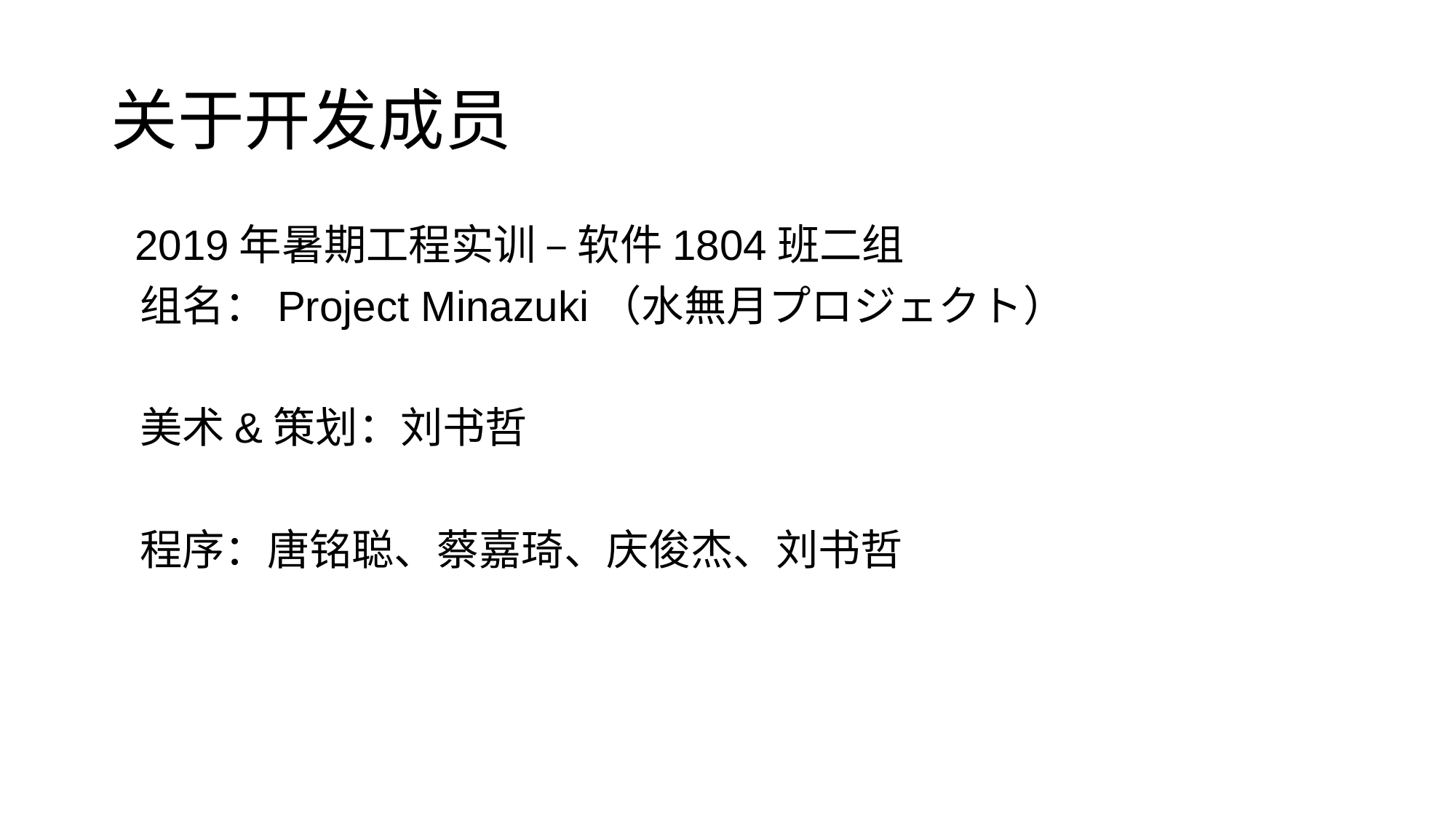

# 关于开发成员
  2019年暑期工程实训 – 软件1804班二组
  组名：Project Minazuki（水無月プロジェクト）

  美术&策划：刘书哲

  程序：唐铭聪、蔡嘉琦、庆俊杰、刘书哲